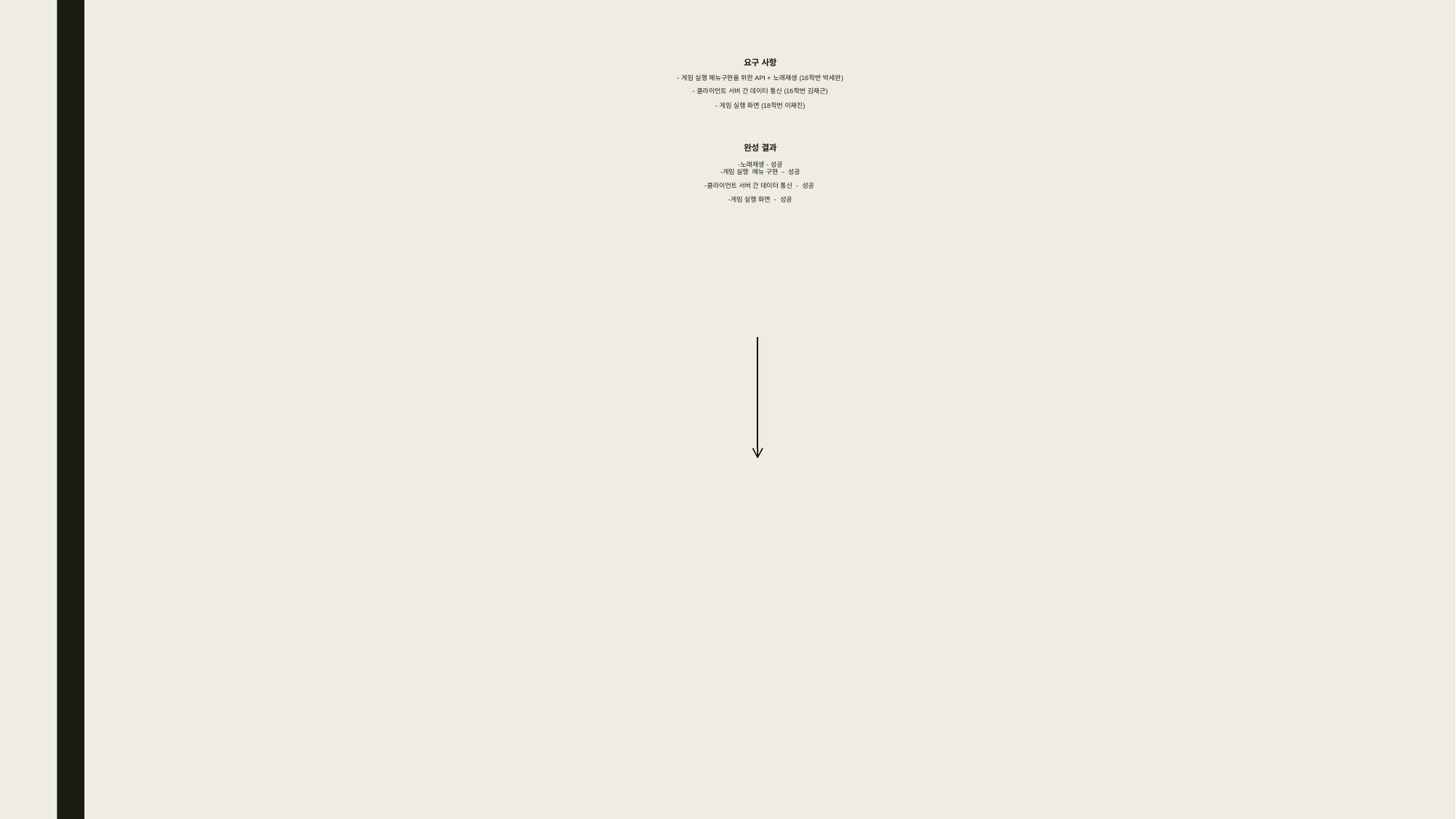

# 요구 사항 - 게임 실행 메뉴구현을 위한 API + 노래재생 (16학번 박세완) - 클라이언트 서버 간 데이터 통신 (16학번 김재근) - 게임 실행 화면 (18학번 이재진) 완성 결과 -노래재생 - 성공 -게임 실행  메뉴 구현  -  성공 -클라이언트 서버 간 데이터 통신  -  성공 -게임 실행 화면  -  성공